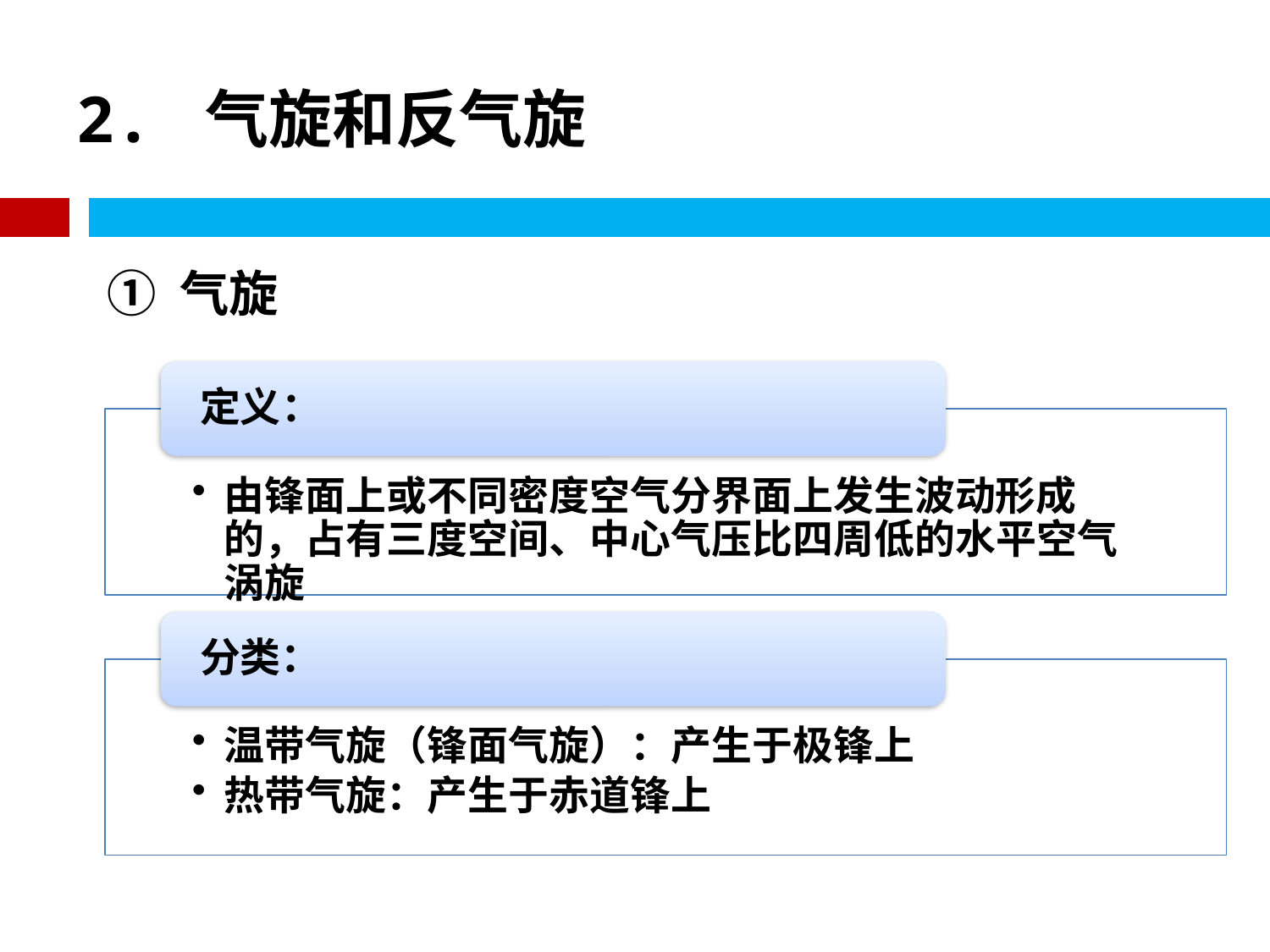

# 2. 气旋和反气旋
① 气旋
由锋面上或不同密度空气分界面上发生波动形成的，占有三度空间、中心气压比四周低的水平空气涡旋
定义：
温带气旋（锋面气旋）：产生于极锋上
热带气旋：产生于赤道锋上
分类：